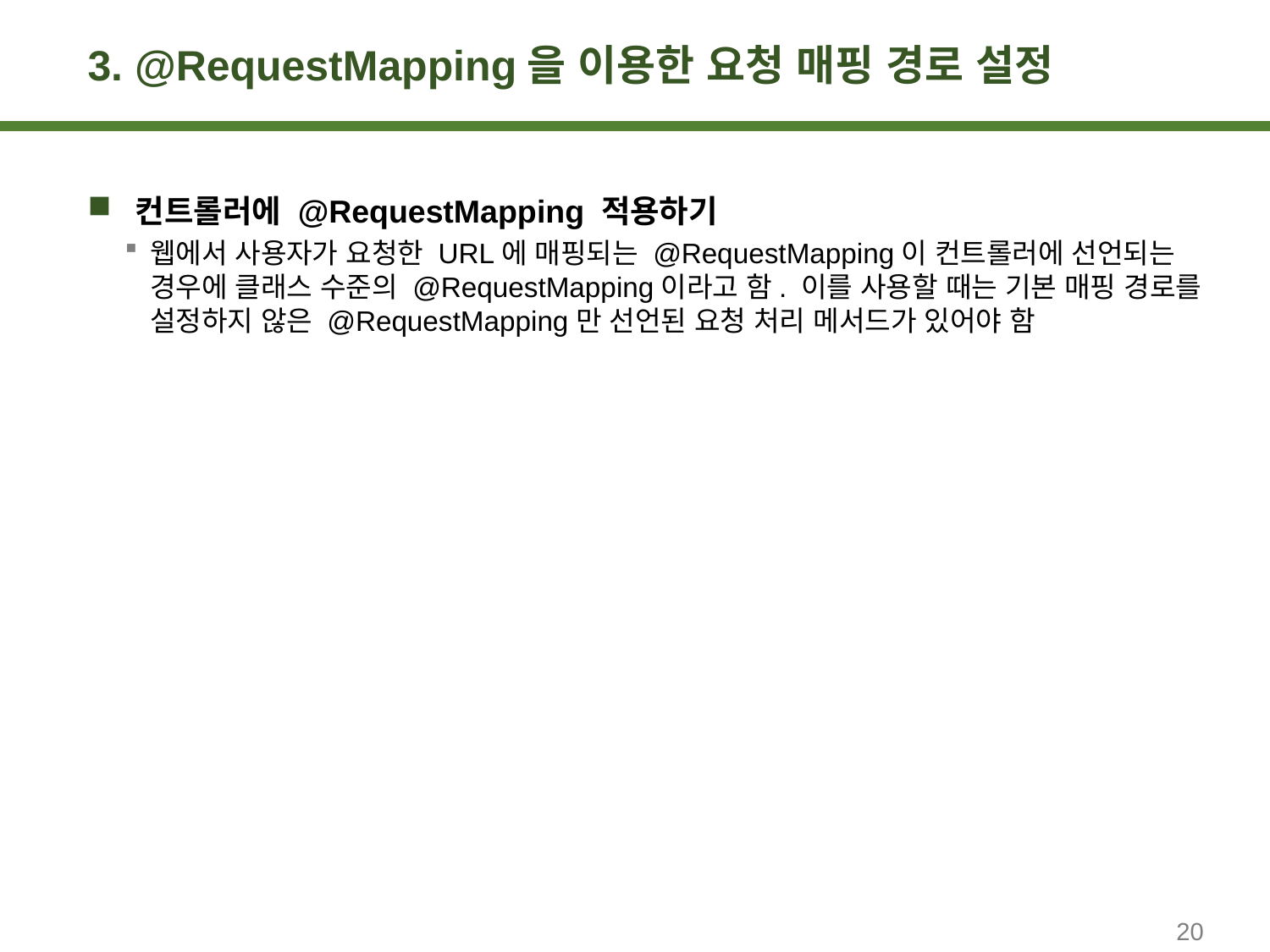

# 3. @RequestMapping을 이용한 요청 매핑 경로 설정
컨트롤러에 @RequestMapping 적용하기
웹에서 사용자가 요청한 URL에 매핑되는 @RequestMapping이 컨트롤러에 선언되는 경우에 클래스 수준의 @RequestMapping이라고 함. 이를 사용할 때는 기본 매핑 경로를 설정하지 않은 @RequestMapping만 선언된 요청 처리 메서드가 있어야 함